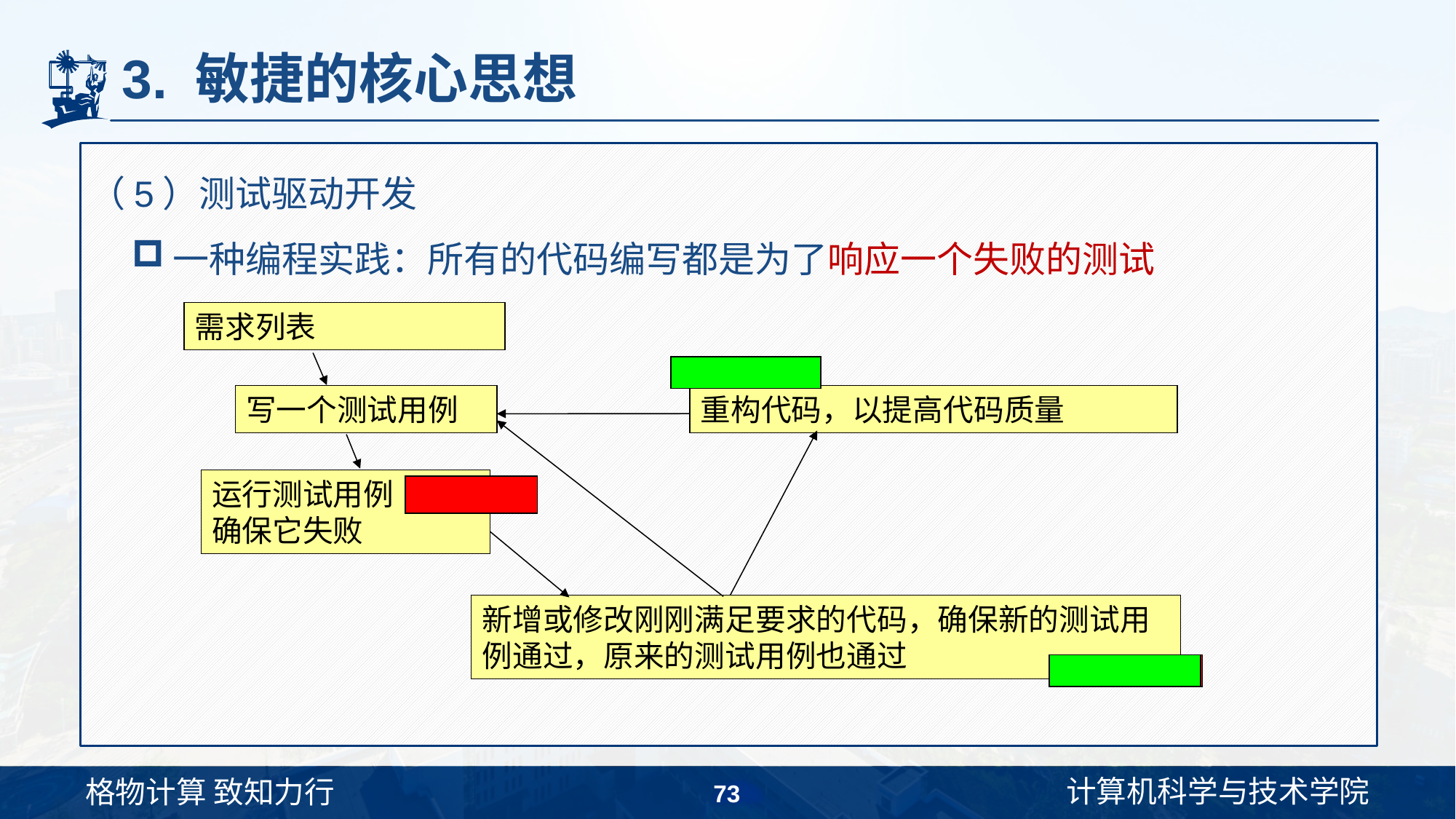

# 3. 敏捷的核心思想
（5）测试驱动开发
一种编程实践：所有的代码编写都是为了响应一个失败的测试
需求列表

写一个测试用例
重构代码，以提高代码质量

运行测试用例
确保它失败

新增或修改刚刚满足要求的代码，确保新的测试用例通过，原来的测试用例也通过

73